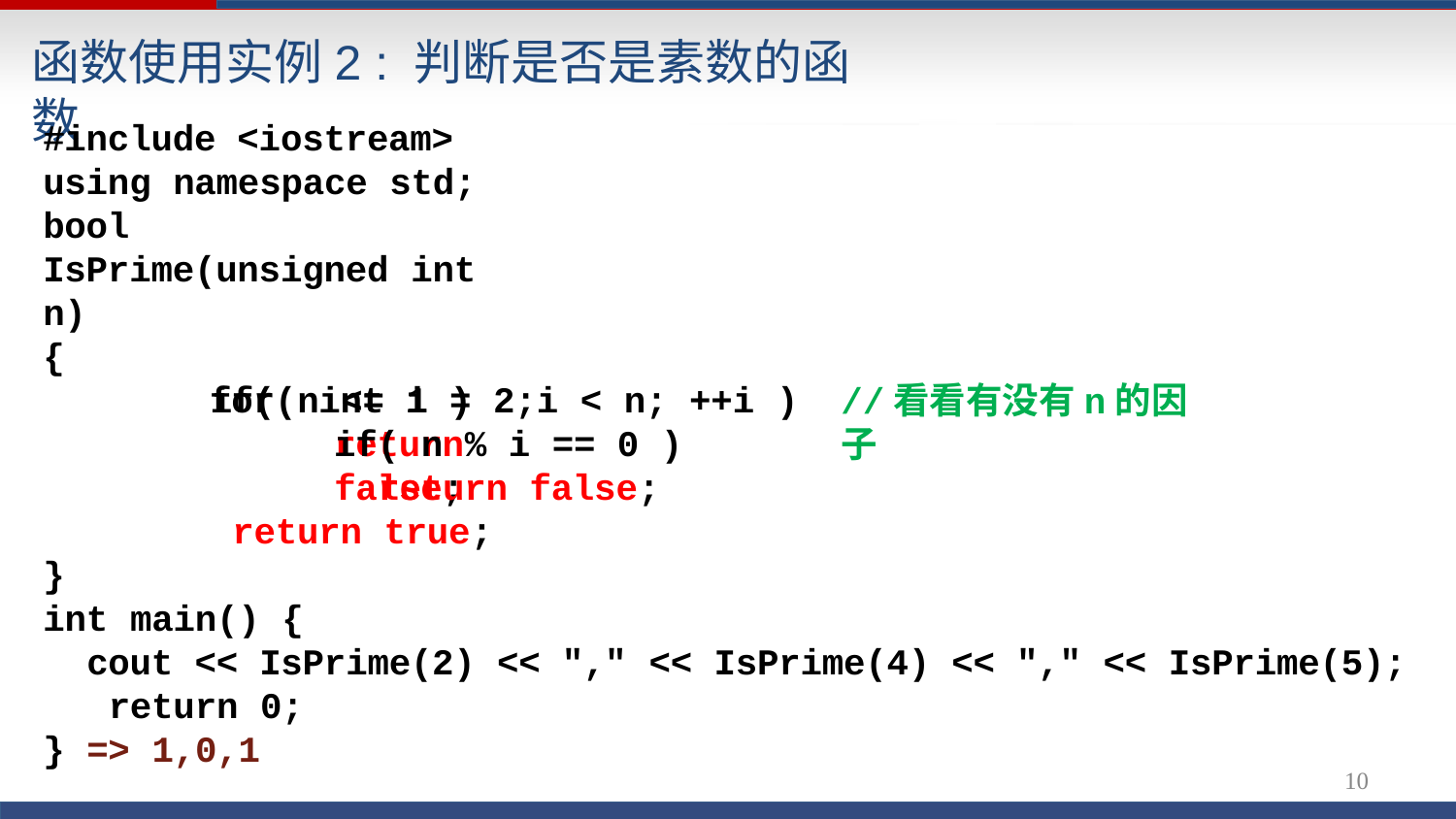

# 函数使用实例2 : 判断是否是素数的函数
#include <iostream>  using namespace std;
bool IsPrime(unsigned int n)
{
if( n <= 1 )
return false;
for( int i = 2;i < n; ++i )
if( n % i == 0 )
return false;  return true;
//看看有没有n的因子
}
int main() {
cout << IsPrime(2) << "," << IsPrime(4) << "," << IsPrime(5);  return 0;
} => 1,0,1
10